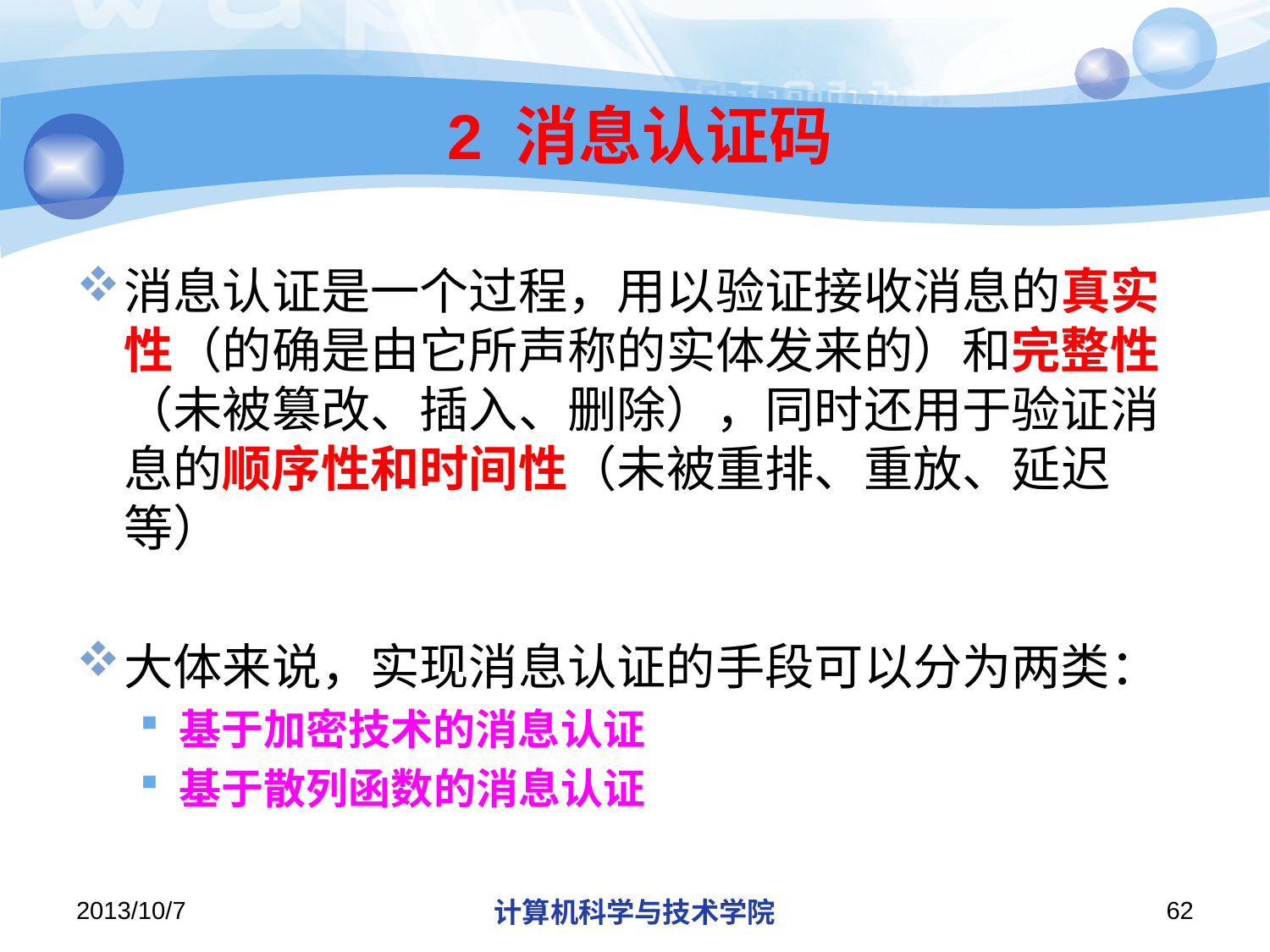

# 2 消息认证码
消息认证是一个过程，用以验证接收消息的真实性（的确是由它所声称的实体发来的）和完整性（未被篡改、插入、删除），同时还用于验证消息的顺序性和时间性（未被重排、重放、延迟等）

大体来说，实现消息认证的手段可以分为两类：
基于加密技术的消息认证
基于散列函数的消息认证
2013/10/7
计算机科学与技术学院
62